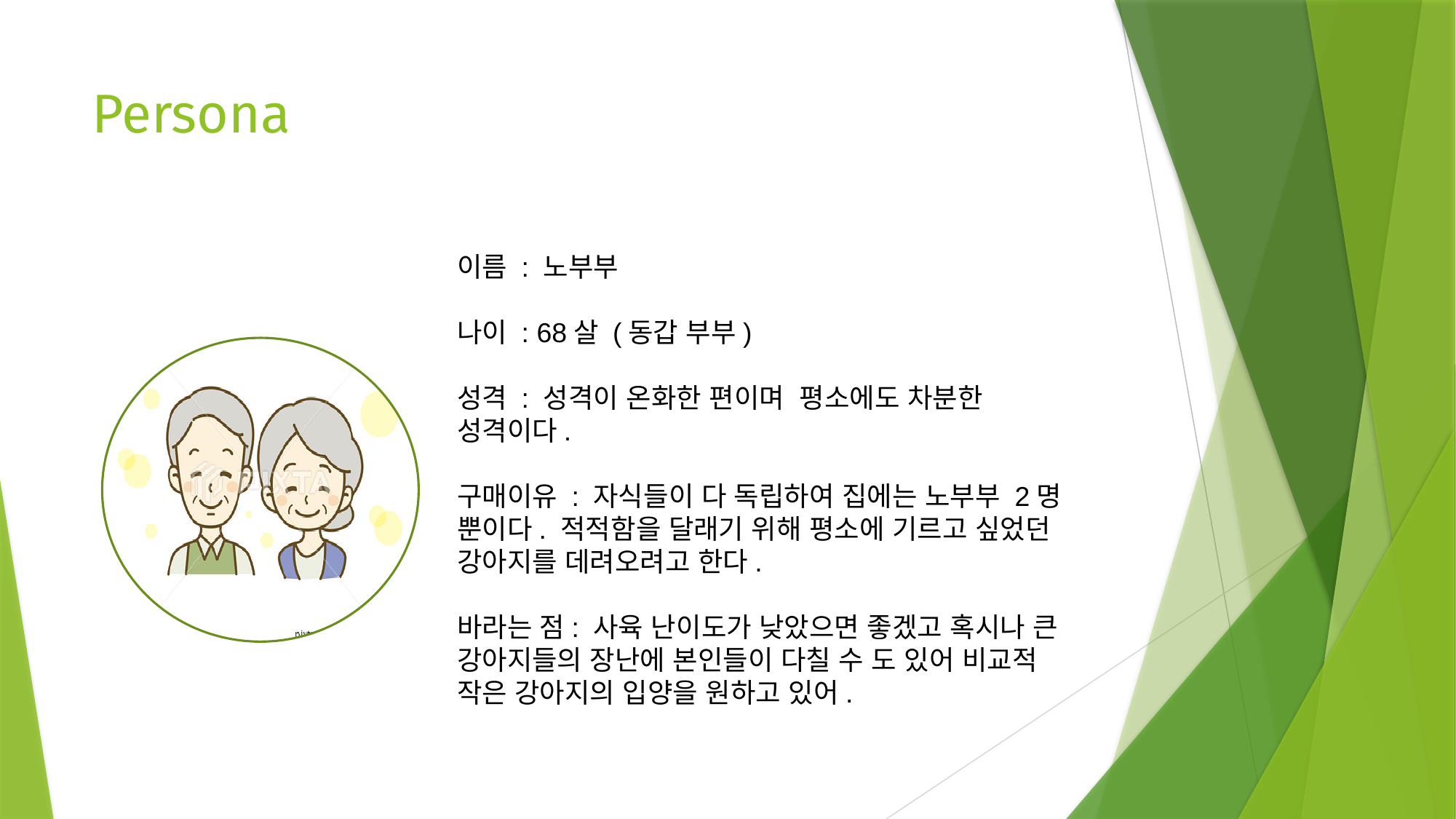

# Persona
이름 : 노부부

나이 : 68살 (동갑 부부)

성격 : 성격이 온화한 편이며  평소에도 차분한 성격이다.

구매이유 : 자식들이 다 독립하여 집에는 노부부 2명 뿐이다. 적적함을 달래기 위해 평소에 기르고 싶었던 강아지를 데려오려고 한다.

바라는 점: 사육 난이도가 낮았으면 좋겠고 혹시나 큰 강아지들의 장난에 본인들이 다칠 수 도 있어 비교적 작은 강아지의 입양을 원하고 있어.